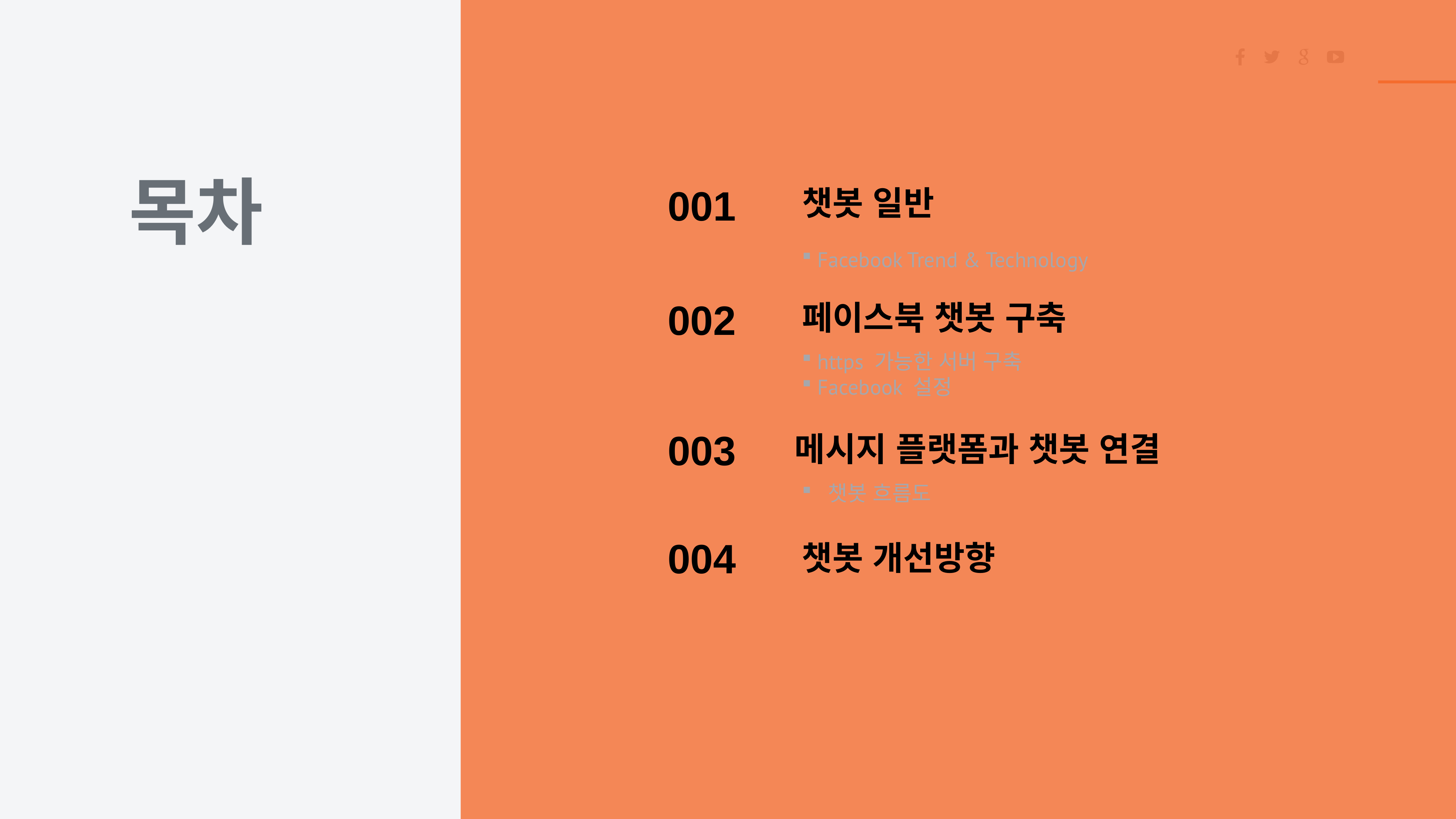

목차
001
챗봇 일반
 Facebook Trend & Technology
002
페이스북 챗봇 구축
 https 가능한 서버 구축
 Facebook 설정
003
메시지 플랫폼과 챗봇 연결

  챗봇 흐름도
004
챗봇 개선방향